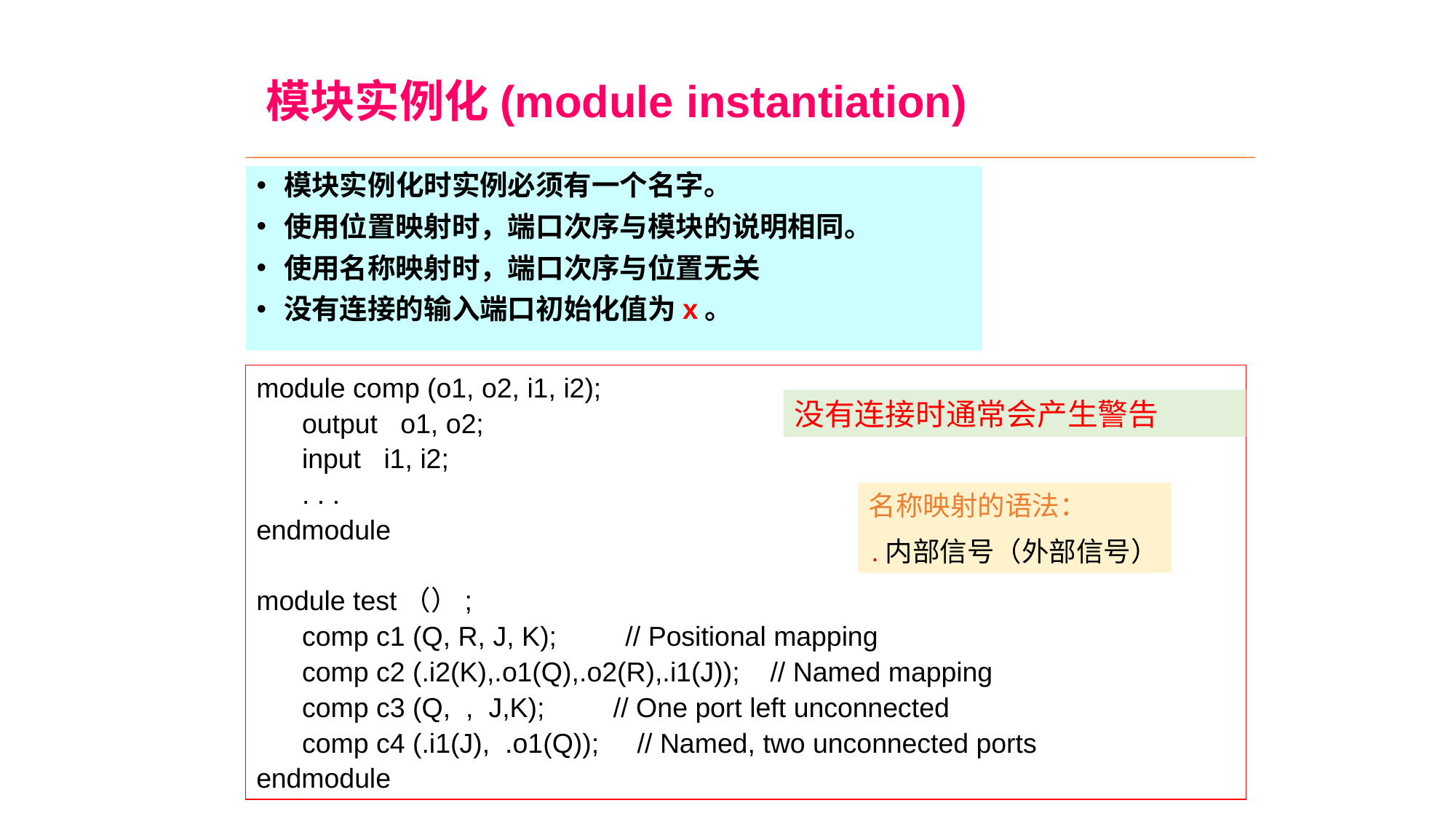

# 模块实例化(module instantiation)

模块实例化时实例必须有一个名字。
使用位置映射时，端口次序与模块的说明相同。
使用名称映射时，端口次序与位置无关
没有连接的输入端口初始化值为x。
module comp (o1, o2, i1, i2);
      output   o1, o2;
      input   i1, i2;
      . . .
endmodule

module test（）;
      comp c1 (Q, R, J, K);         // Positional mapping
      comp c2 (.i2(K),.o1(Q),.o2(R),.i1(J));    // Named mapping
      comp c3 (Q,  ,  J,K);         // One port left unconnected
      comp c4 (.i1(J),  .o1(Q));     // Named, two unconnected ports
endmodule
没有连接时通常会产生警告
名称映射的语法：
.内部信号（外部信号）